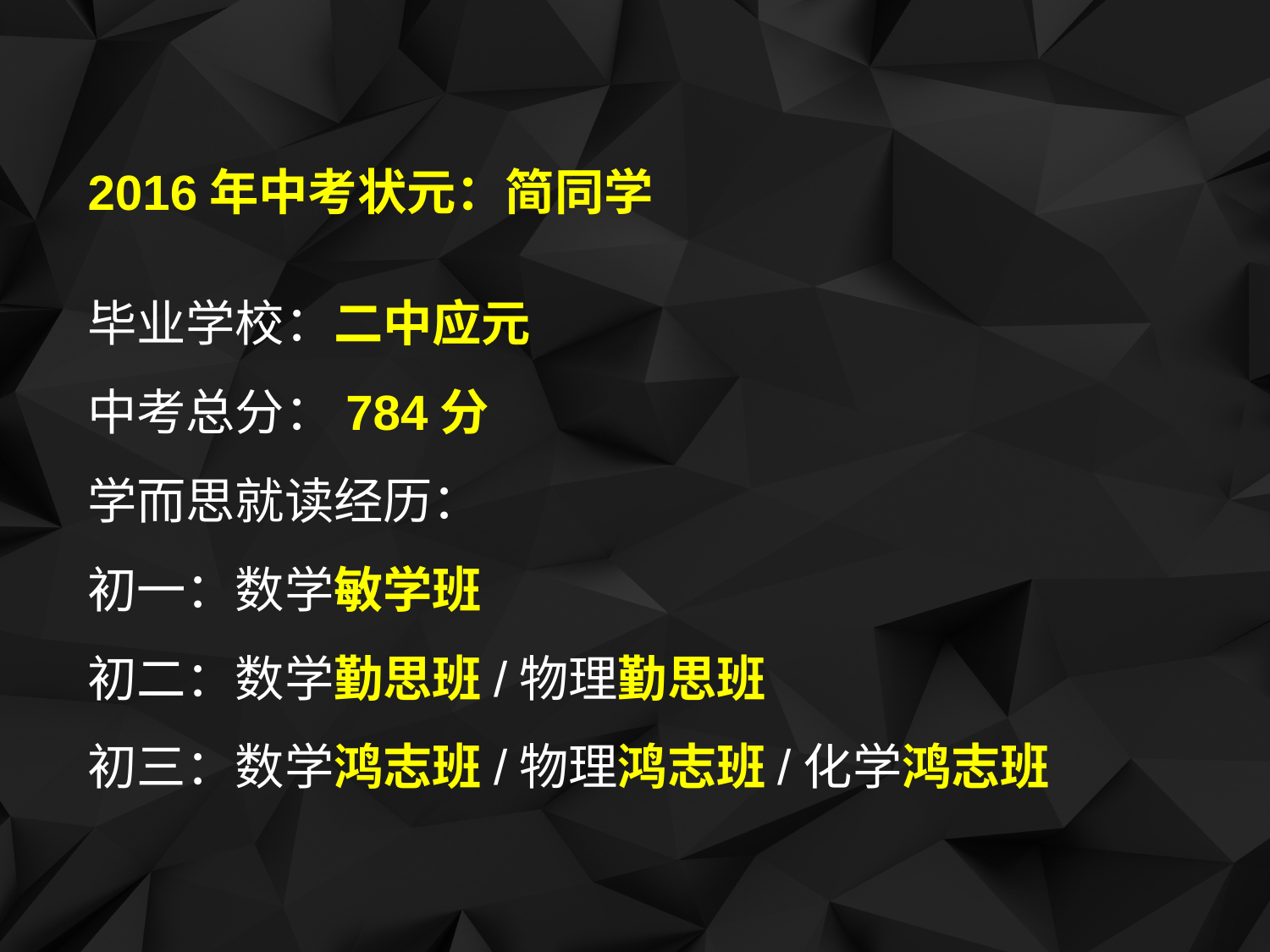

2016年中考状元：简同学
毕业学校：二中应元
中考总分：784分
学而思就读经历：
初一：数学敏学班
初二：数学勤思班/物理勤思班
初三：数学鸿志班/物理鸿志班/化学鸿志班